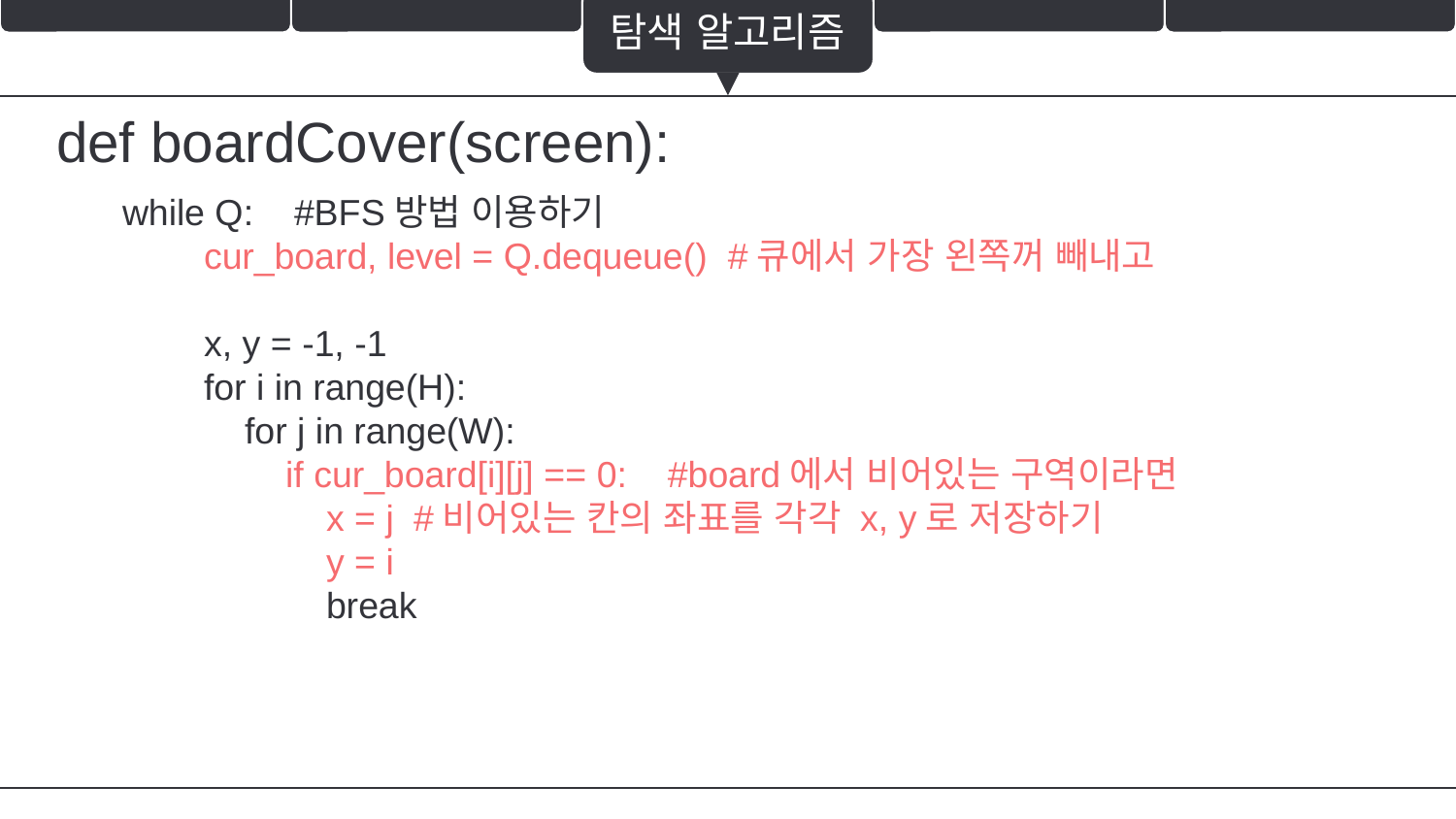

탐색 알고리즘
def boardCover(screen):
while Q:    #BFS방법 이용하기
        cur_board, level = Q.dequeue()  #큐에서 가장 왼쪽꺼 빼내고

        x, y = -1, -1
        for i in range(H):
            for j in range(W):
                if cur_board[i][j] == 0:    #board에서 비어있는 구역이라면
                    x = j 	#비어있는 칸의 좌표를 각각 x, y로 저장하기
                    y = i
                    break